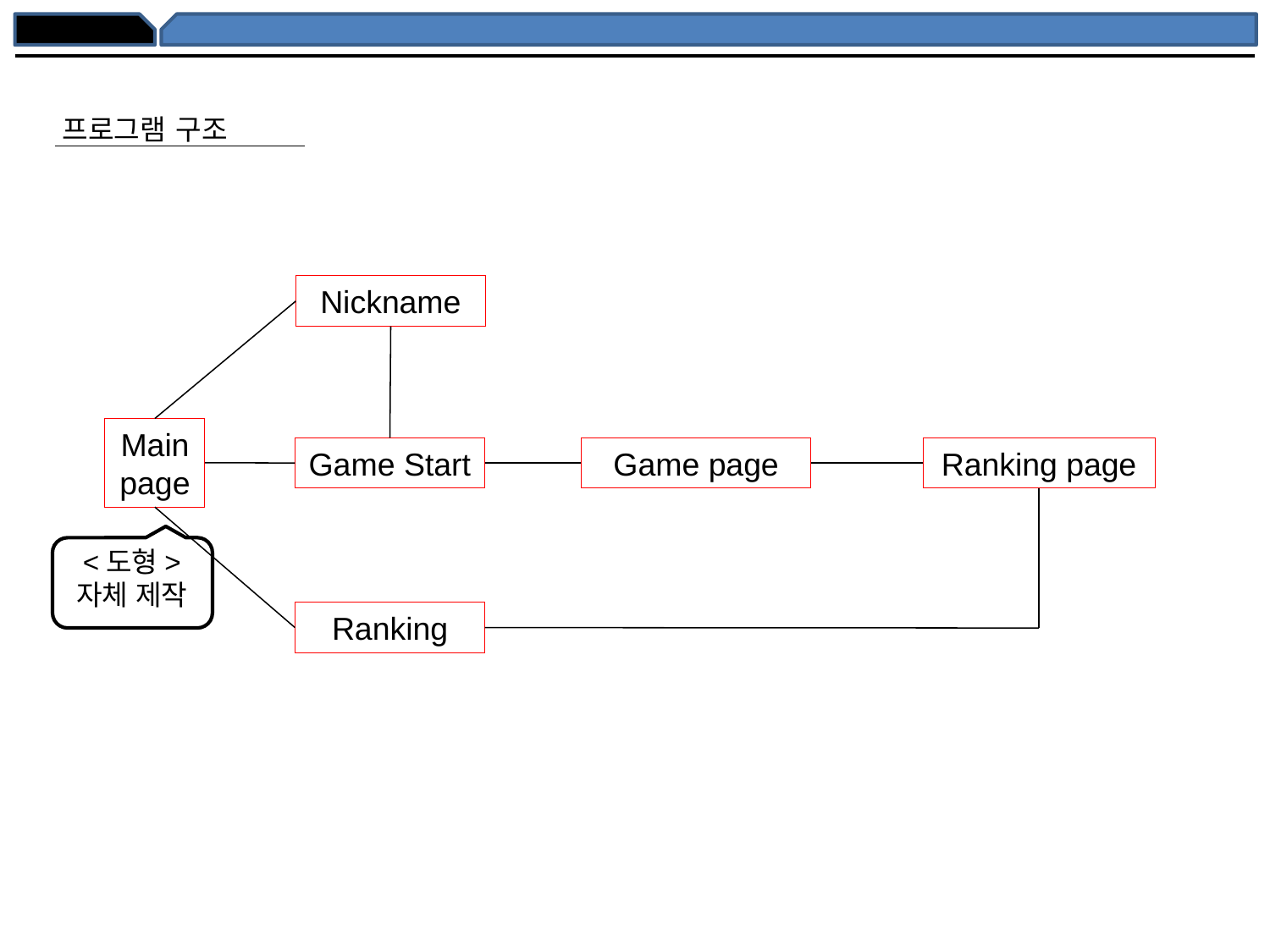

# 프로그램 구조
Nickname
Main
page
Game Start
Game page
Ranking page
<도형>
자체 제작

Ranking